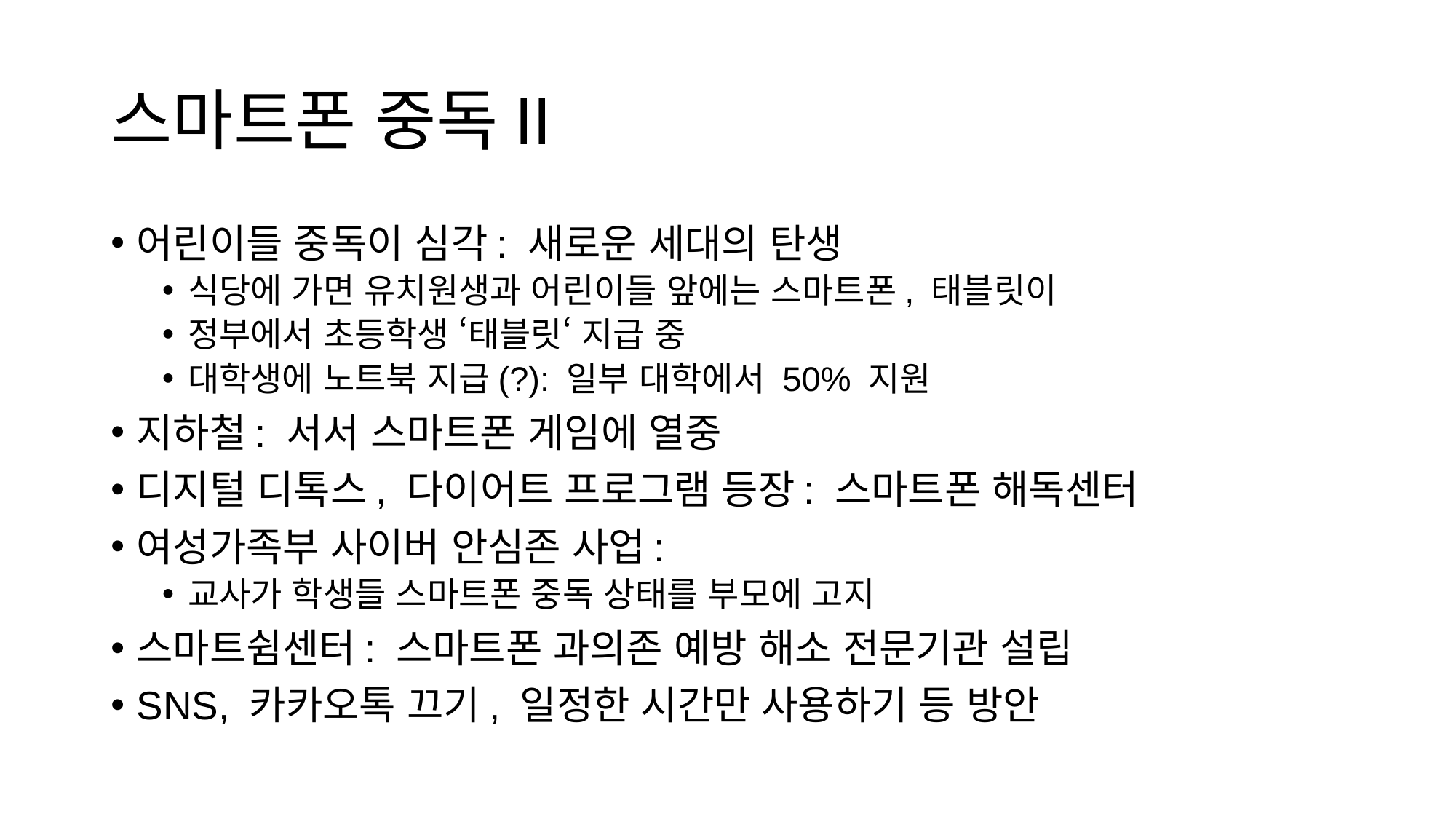

# 스마트폰 중독II
어린이들 중독이 심각: 새로운 세대의 탄생
식당에 가면 유치원생과 어린이들 앞에는 스마트폰, 태블릿이
정부에서 초등학생 ‘태블릿‘ 지급 중
대학생에 노트북 지급(?): 일부 대학에서 50% 지원
지하철: 서서 스마트폰 게임에 열중
디지털 디톡스, 다이어트 프로그램 등장: 스마트폰 해독센터
여성가족부 사이버 안심존 사업:
교사가 학생들 스마트폰 중독 상태를 부모에 고지
스마트쉼센터: 스마트폰 과의존 예방 해소 전문기관 설립
SNS, 카카오톡 끄기, 일정한 시간만 사용하기 등 방안